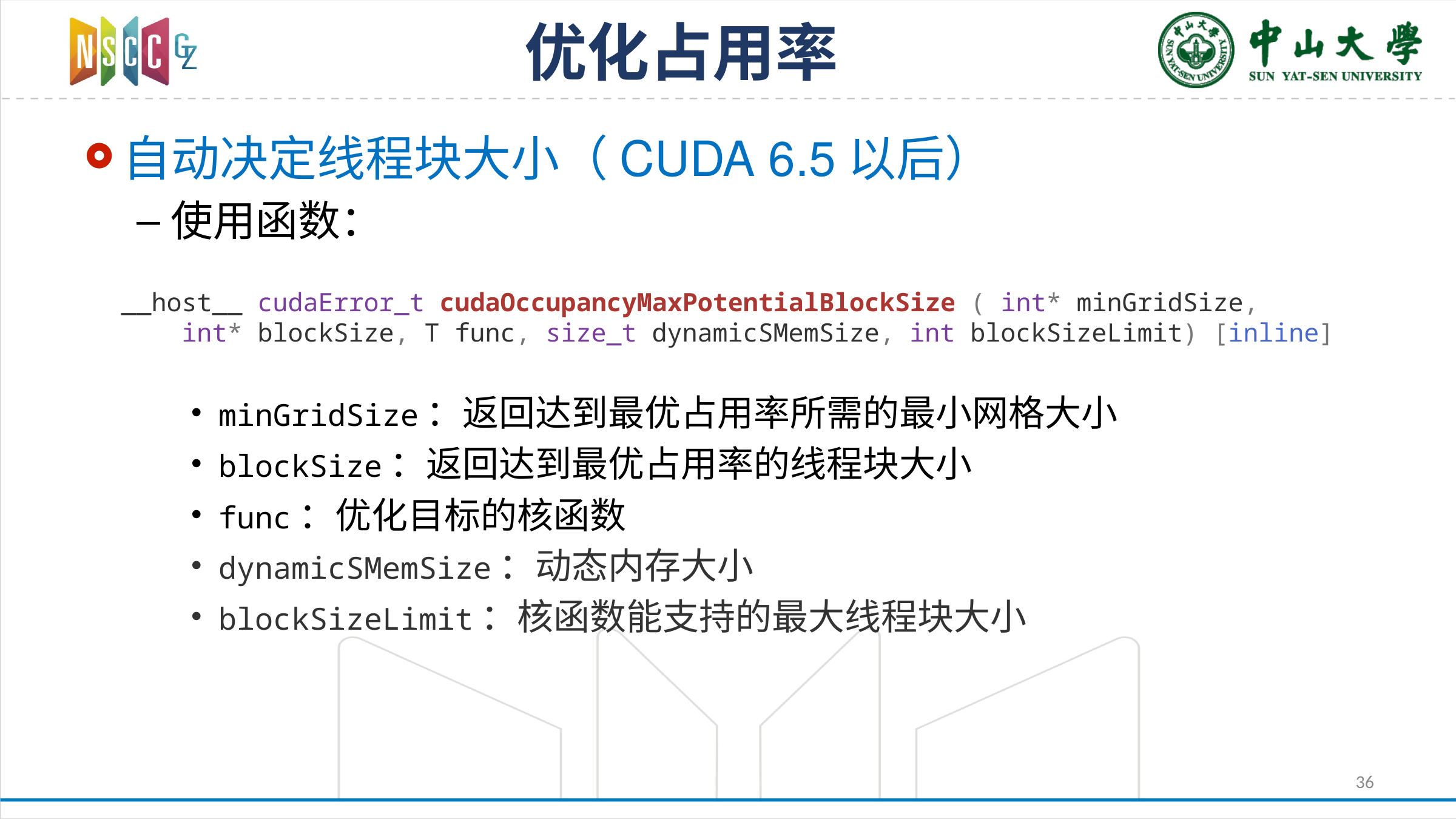

# 优化占用率
自动决定线程块大小（CUDA 6.5以后）
使用函数：

minGridSize：返回达到最优占用率所需的最小网格大小
blockSize：返回达到最优占用率的线程块大小
func：优化目标的核函数
dynamicSMemSize：动态内存大小
blockSizeLimit：核函数能支持的最大线程块大小

__host__ ​cudaError_t cudaOccupancyMaxPotentialBlockSize ( int* minGridSize,
    int* blockSize, T func, size_t dynamicSMemSize, int blockSizeLimit) [inline]
36